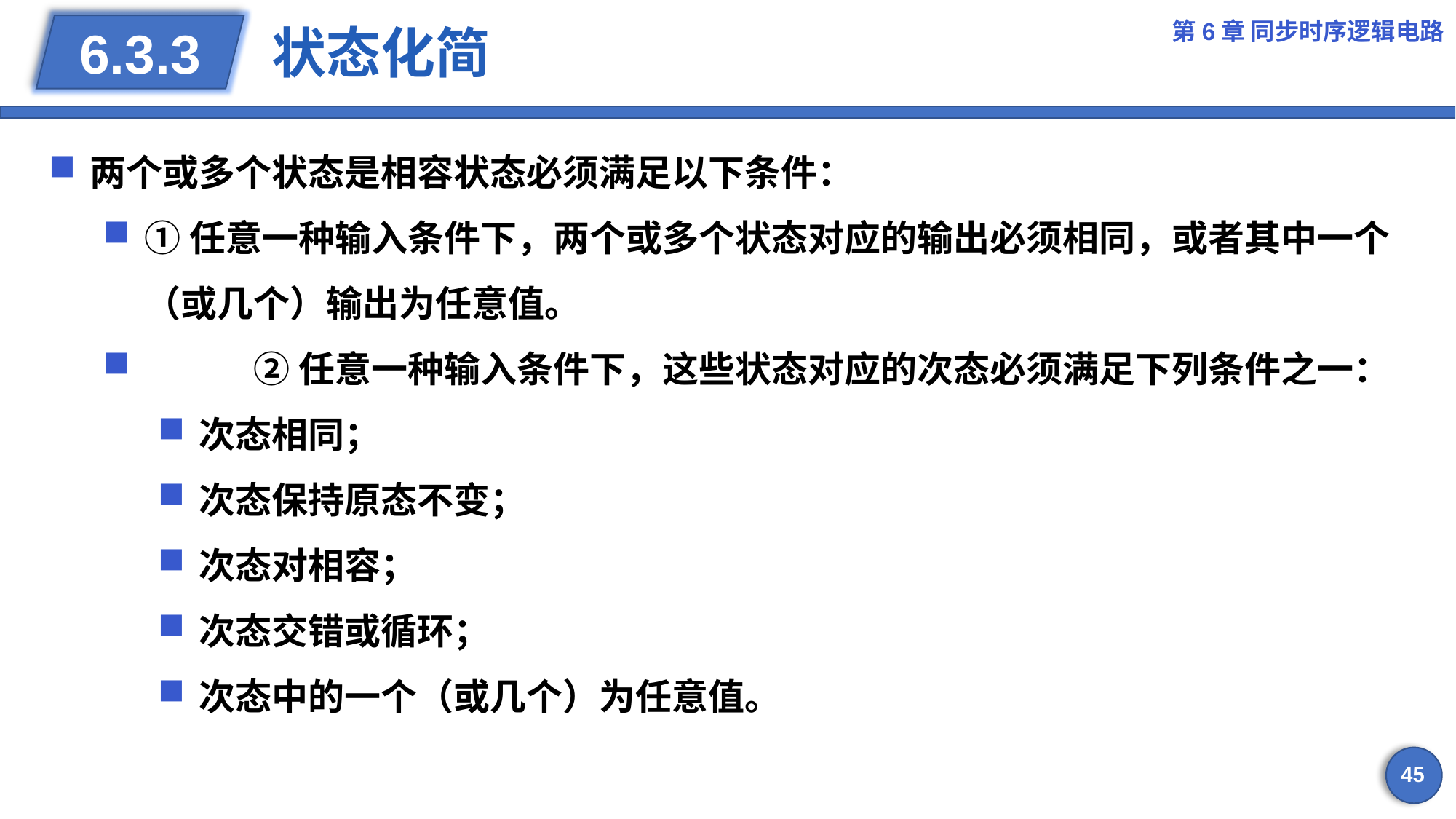

第6章 同步时序逻辑电路
# 状态化简
6.3.3
两个或多个状态是相容状态必须满足以下条件：
①任意一种输入条件下，两个或多个状态对应的输出必须相同，或者其中一个（或几个）输出为任意值。
	②任意一种输入条件下，这些状态对应的次态必须满足下列条件之一：
次态相同；
次态保持原态不变；
次态对相容；
次态交错或循环；
次态中的一个（或几个）为任意值。
45